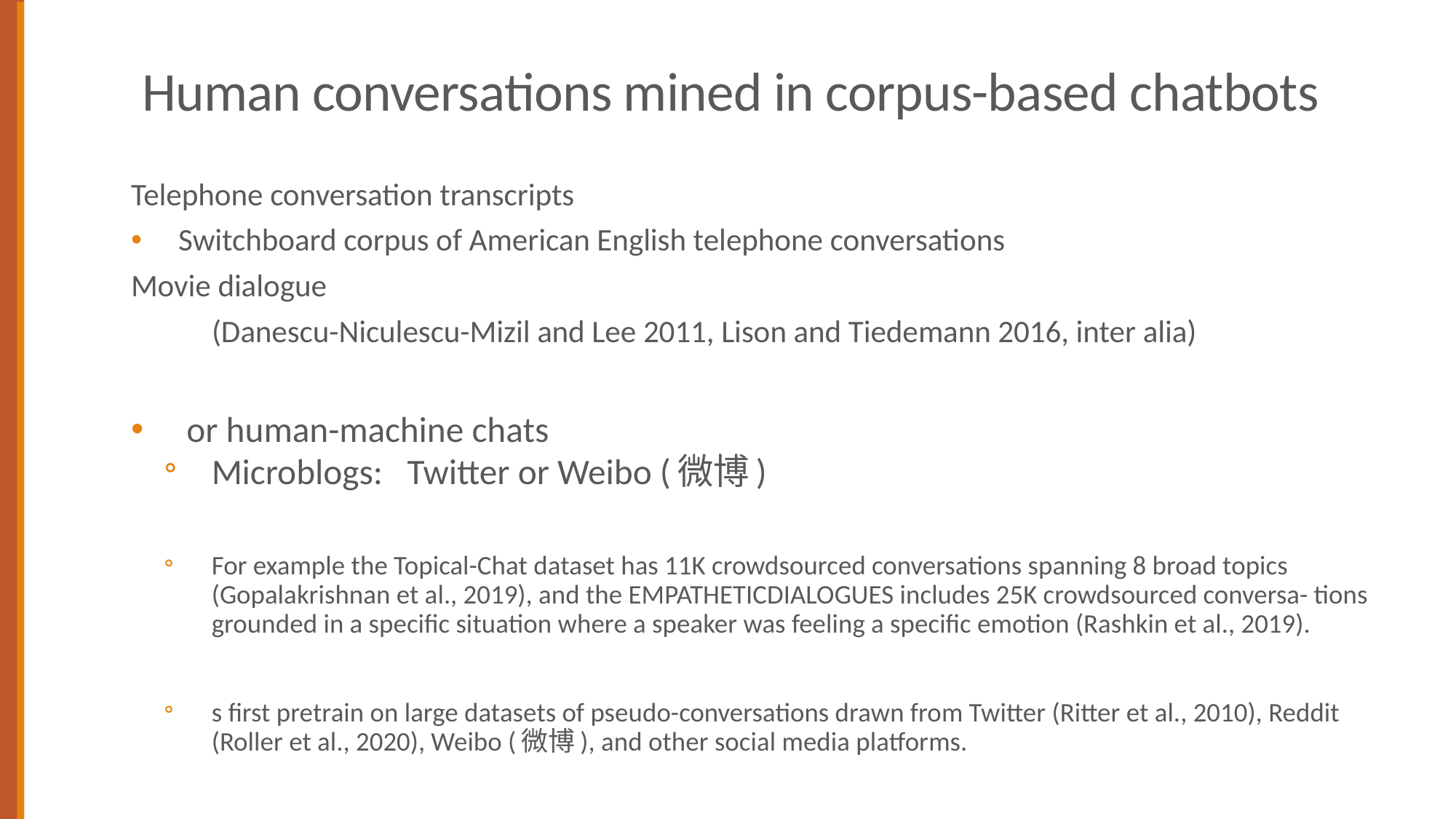

# Human conversations mined in corpus-based chatbots
Telephone conversation transcripts
Switchboard corpus of American English telephone conversations
Movie dialogue
	(Danescu-Niculescu-Mizil and Lee 2011, Lison and Tiedemann 2016, inter alia)

 or human-machine chats
Microblogs:   Twitter or Weibo (微博)

For example the Topical-Chat dataset has 11K crowdsourced conversations spanning 8 broad topics (Gopalakrishnan et al., 2019), and the EMPATHETICDIALOGUES includes 25K crowdsourced conversa- tions grounded in a specific situation where a speaker was feeling a specific emotion (Rashkin et al., 2019).

s first pretrain on large datasets of pseudo-conversations drawn from Twitter (Ritter et al., 2010), Reddit (Roller et al., 2020), Weibo (微博), and other social media platforms.